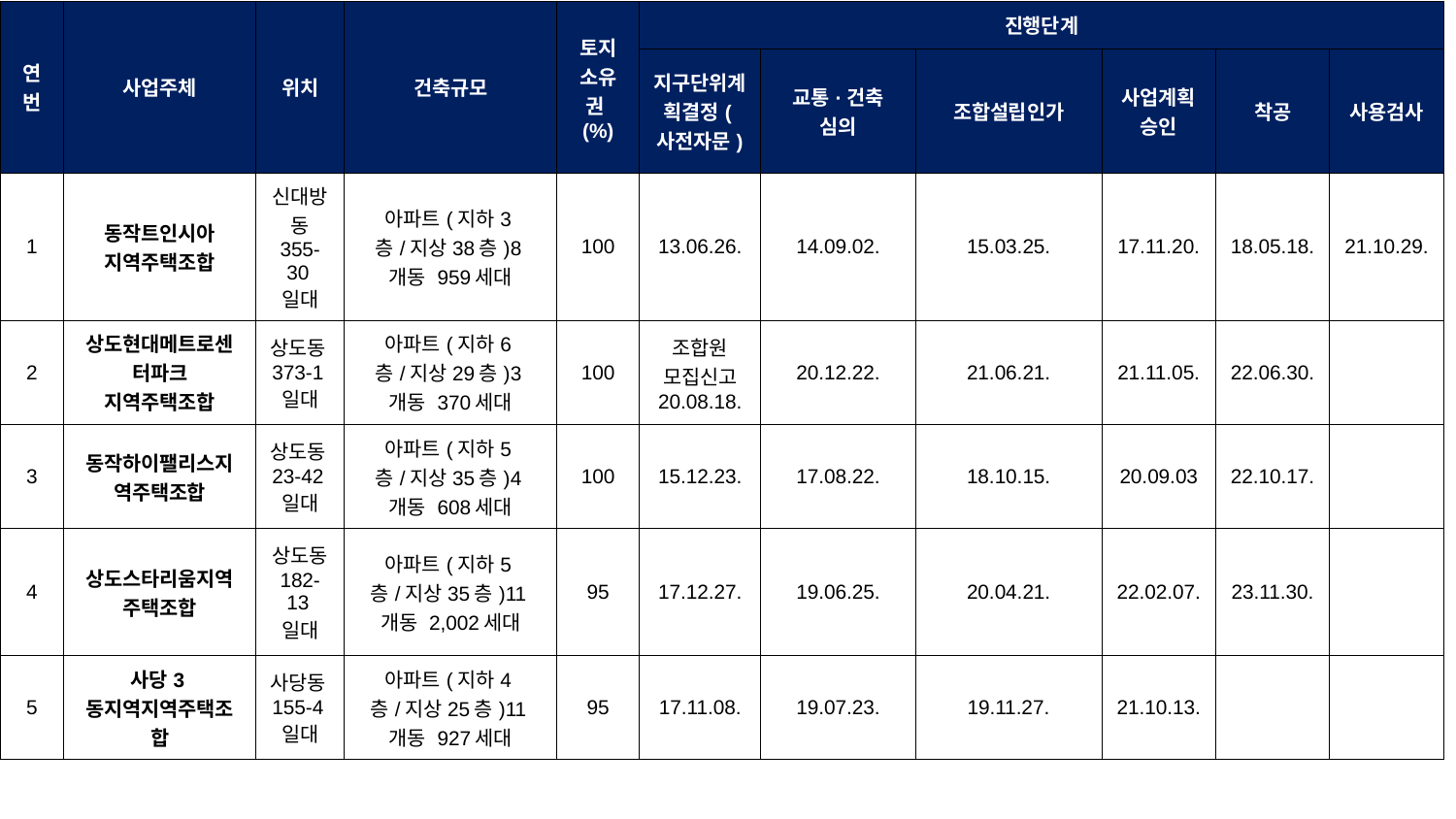

| 연번 | 사업주체 | 위치 | 건축규모 | 토지소유권(%) | 진행단계 |  |  |  |  |  |
| --- | --- | --- | --- | --- | --- | --- | --- | --- | --- | --- |
|  |  |  |  |  | 지구단위계획결정(사전자문) | 교통·건축 심의 | 조합설립인가 | 사업계획승인 | 착공 | 사용검사 |
| 1 | 동작트인시아 지역주택조합 | 신대방동 355-30일대 | 아파트(지하3층/지상38층)8개동 959세대 | 100 | 13.06.26. | 14.09.02. | 15.03.25. | 17.11.20. | 18.05.18. | 21.10.29. |
| 2 | 상도현대메트로센터파크 지역주택조합 | 상도동373-1일대 | 아파트(지하6층/지상29층)3개동 370세대 | 100 | 조합원 모집신고 20.08.18. | 20.12.22. | 21.06.21. | 21.11.05. | 22.06.30. |  |
| 3 | 동작하이팰리스지역주택조합 | 상도동23-42일대 | 아파트(지하5층/지상35층)4개동 608세대 | 100 | 15.12.23. | 17.08.22. | 18.10.15. | 20.09.03 | 22.10.17. |  |
| 4 | 상도스타리움지역주택조합 | 상도동 182-13일대 | 아파트(지하5층/지상35층)11개동 2,002세대 | 95 | 17.12.27. | 19.06.25. | 20.04.21. | 22.02.07. | 23.11.30. |  |
| 5 | 사당3동지역지역주택조합 | 사당동155-4일대 | 아파트(지하4층/지상25층)11개동 927세대 | 95 | 17.11.08. | 19.07.23. | 19.11.27. | 21.10.13. |  |  |